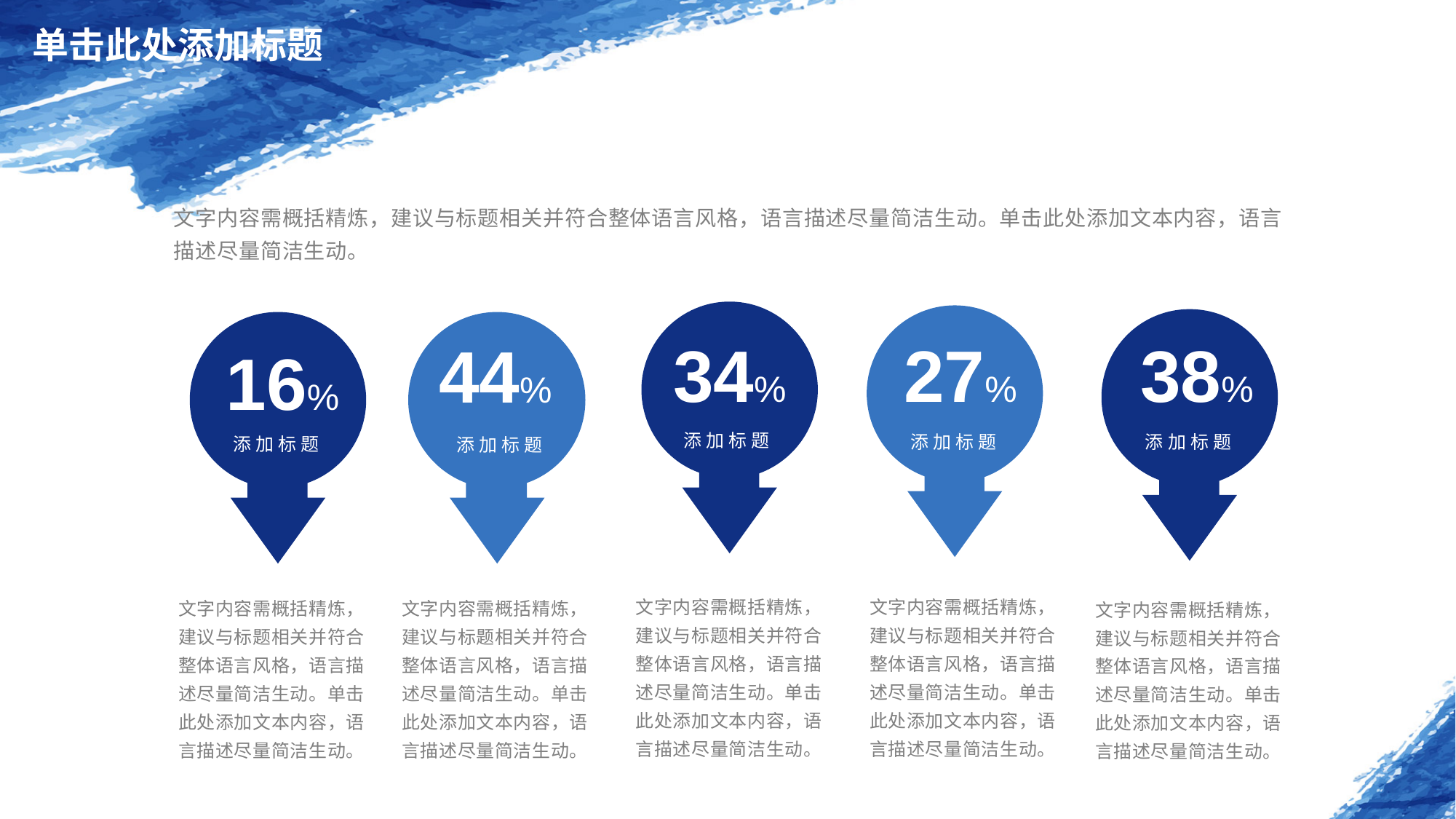

# 单击此处添加标题
文字内容需概括精炼，建议与标题相关并符合整体语言风格，语言描述尽量简洁生动。单击此处添加文本内容，语言描述尽量简洁生动。

34%
添加标题

27%
添加标题

38%
添加标题

16%
添加标题

44%
添加标题
文字内容需概括精炼，建议与标题相关并符合整体语言风格，语言描述尽量简洁生动。单击此处添加文本内容，语言描述尽量简洁生动。
文字内容需概括精炼，建议与标题相关并符合整体语言风格，语言描述尽量简洁生动。单击此处添加文本内容，语言描述尽量简洁生动。
文字内容需概括精炼，建议与标题相关并符合整体语言风格，语言描述尽量简洁生动。单击此处添加文本内容，语言描述尽量简洁生动。
文字内容需概括精炼，建议与标题相关并符合整体语言风格，语言描述尽量简洁生动。单击此处添加文本内容，语言描述尽量简洁生动。
文字内容需概括精炼，建议与标题相关并符合整体语言风格，语言描述尽量简洁生动。单击此处添加文本内容，语言描述尽量简洁生动。